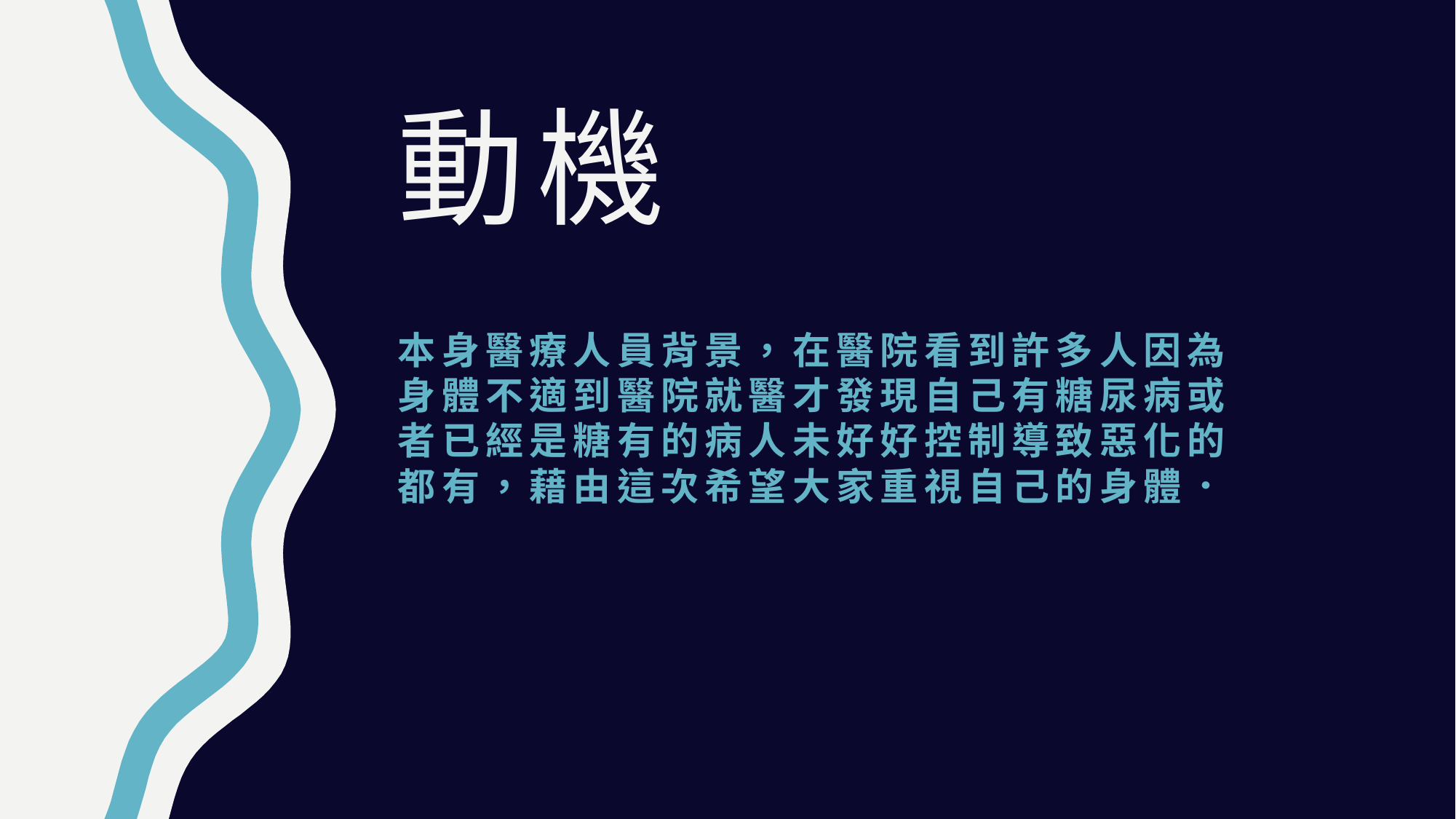

# 動機
本身醫療人員背景，在醫院看到許多人因為身體不適到醫院就醫才發現自己有糖尿病或者已經是糖有的病人未好好控制導致惡化的都有，藉由這次希望大家重視自己的身體．